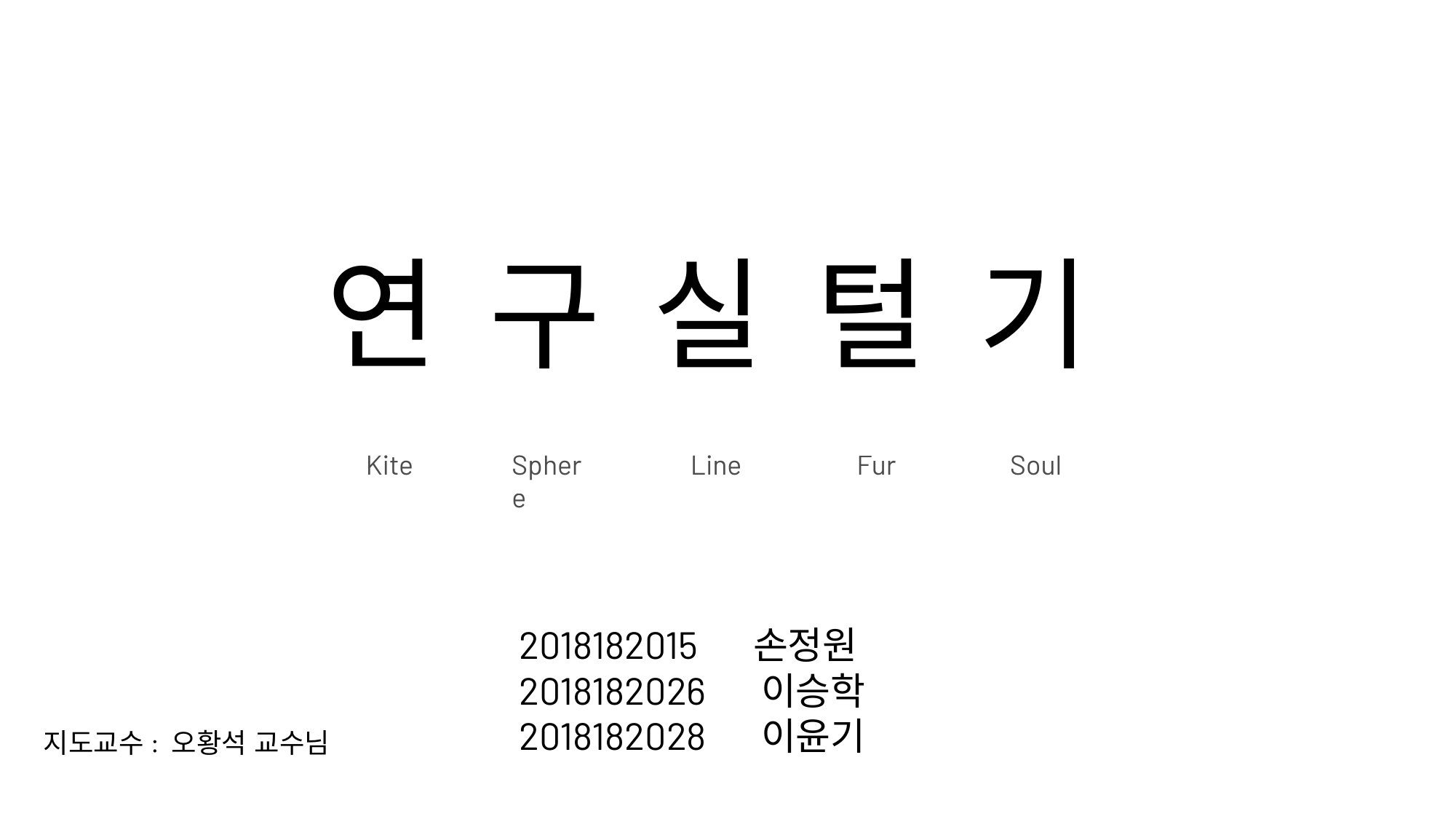

털
기
연
구
실
Kite
Sphere
Line
Fur
Soul
2018182015      손정원
2018182026      이승학
2018182028      이윤기
지도교수: 오황석 교수님